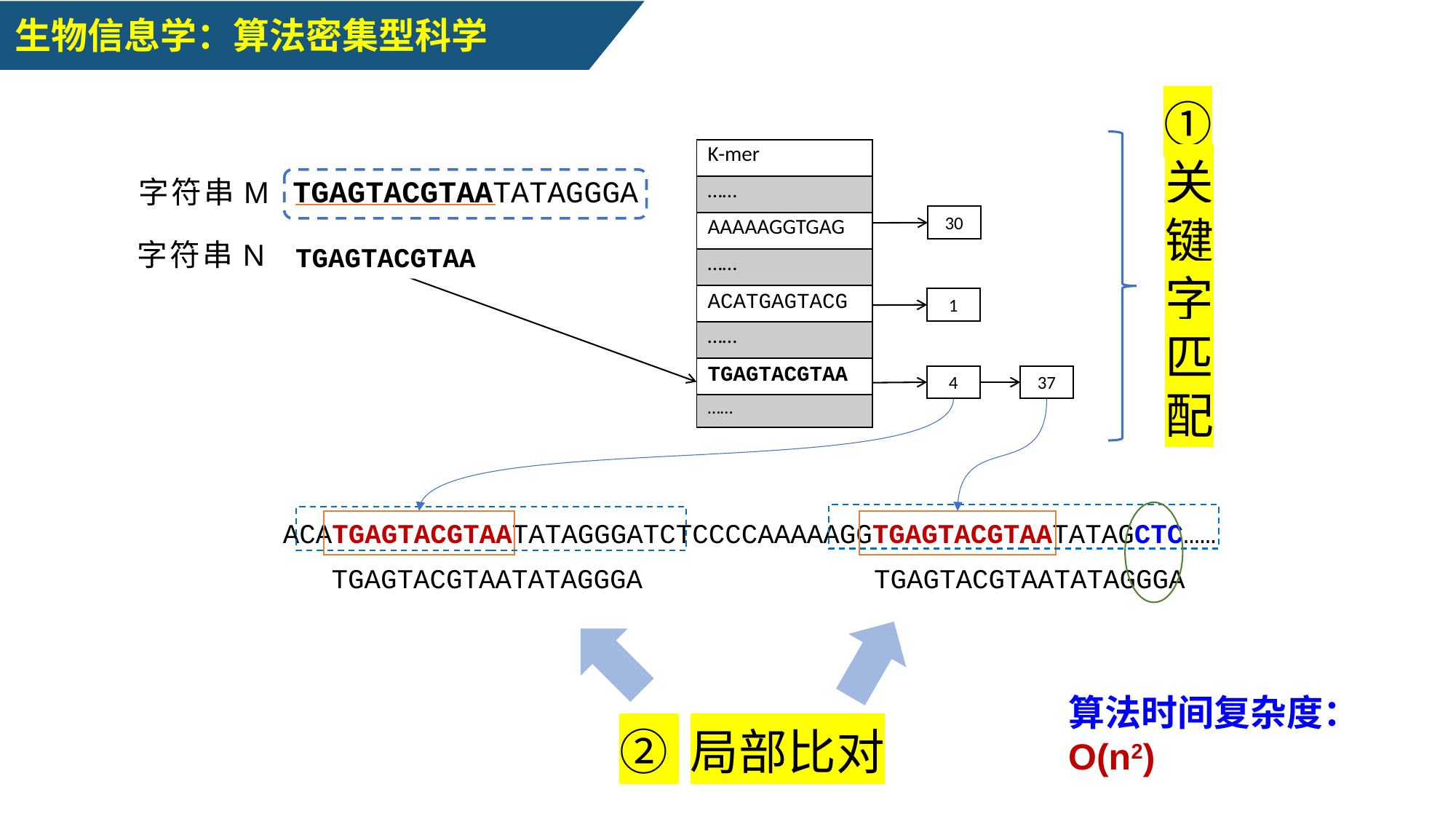

生物信息学：算法密集型科学
①关键字匹配

| K-mer |
| --- |
| …… |
| AAAAAGGTGAG |
| …… |
| ACATGAGTACG |
| …… |
| TGAGTACGTAA |
| …… |
TGAGTACGTAATATAGGGA
字符串M

30
字符串N
TGAGTACGTAA
1
4
37

ACATGAGTACGTAATATAGGGATCTCCCCAAAAAGGTGAGTACGTAATATAGCTC……

TGAGTACGTAATATAGGGA
TGAGTACGTAATATAGGGA

算法时间复杂度：
O(n2)
② 局部比对